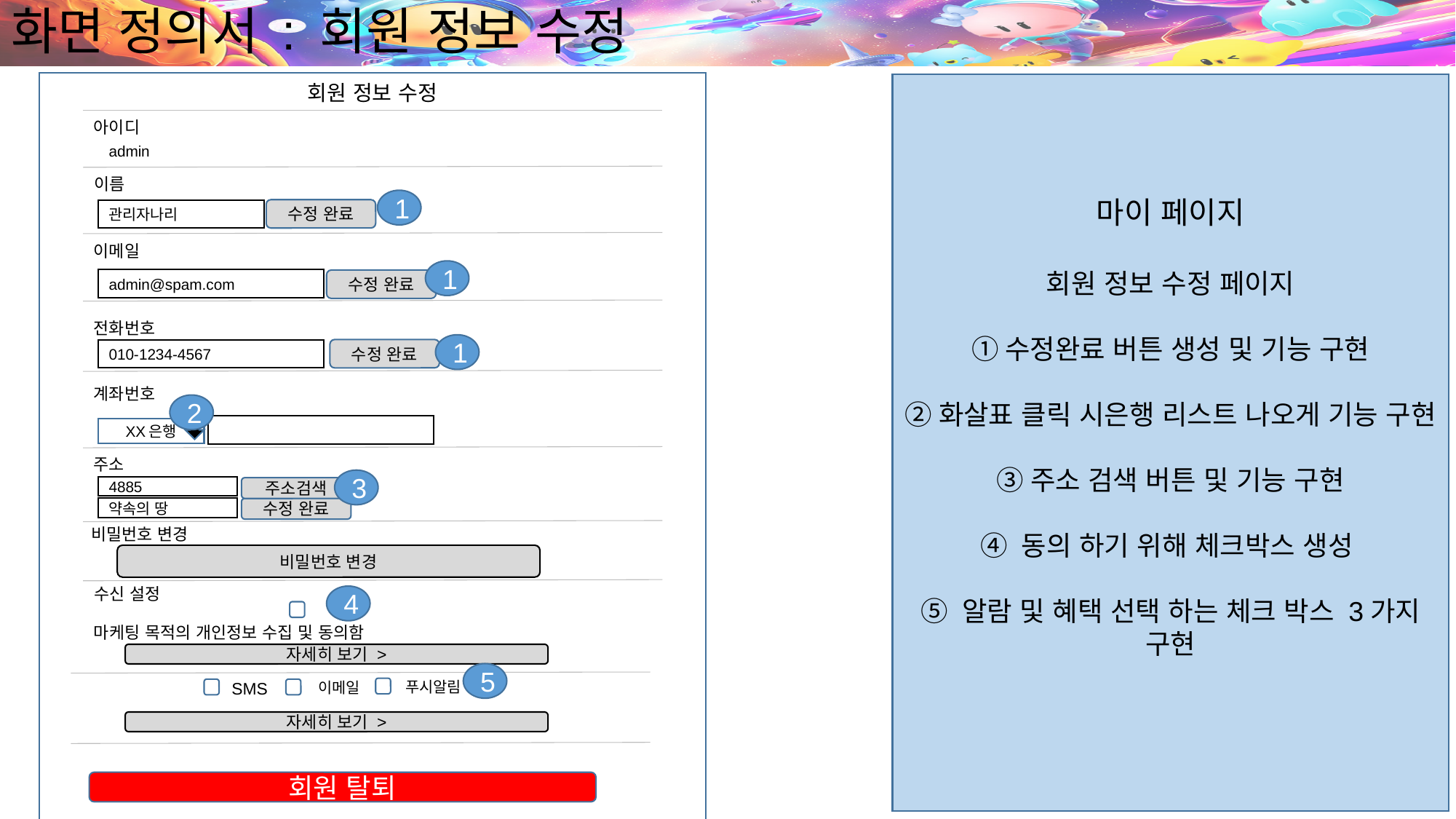

# 화면 정의서 : 회원 정보 수정

회원 정보 수정
마이 페이지

회원 정보 수정 페이지

①수정완료 버튼 생성 및 기능 구현

②화살표 클릭 시은행 리스트 나오게 기능 구현

③주소 검색 버튼 및 기능 구현

④ 동의 하기 위해 체크박스 생성

⑤ 알람 및 혜택 선택 하는 체크 박스 3가지 구현

아이디
admin
이름
1
수정 완료
관리자나리
이메일
1
admin@spam.com
수정 완료
전화번호
1
수정 완료
010-1234-4567
계좌번호
2

XX은행

주소
3
4885
주소검색
약속의 땅
수정 완료
비밀번호 변경
비밀번호 변경
수신 설정
4

마케팅 목적의 개인정보 수집 및 동의함
자세히 보기 >
5

푸시알림

SMS
이메일
자세히 보기 >
회원 탈퇴